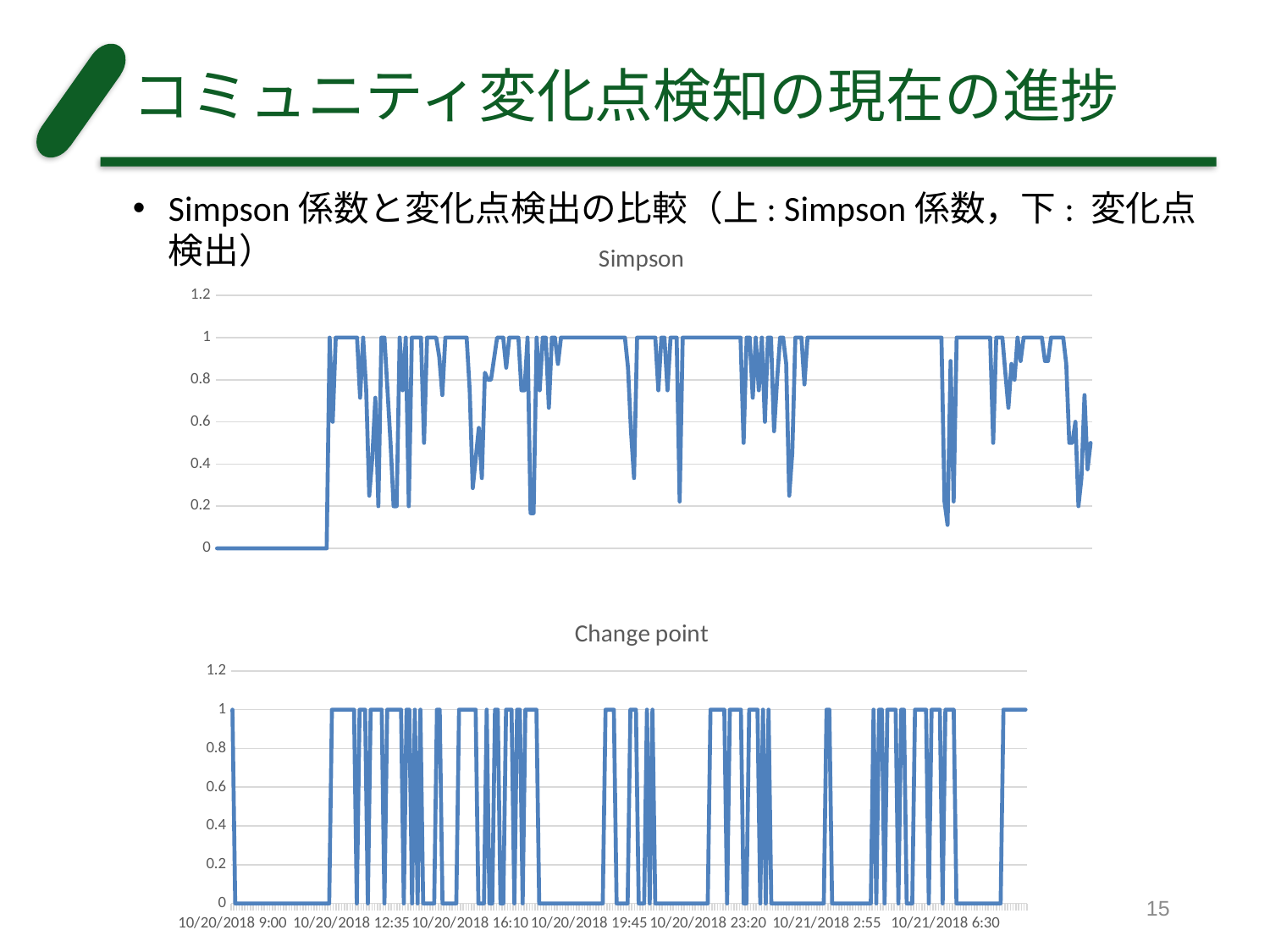

# コミュニティ変化点検知の現在の進捗
Simpson係数と変化点検出の比較（上: Simpson係数，下: 変化点検出）

### Chart: Simpson

| Category |  |
|---|---|
| 43393.375 | 0.0 |
| 43393.378472222219 | 0.0 |
| 43393.381944444445 | 0.0 |
| 43393.385416666664 | 0.0 |
| 43393.388888888891 | 0.0 |
| 43393.392361111109 | 0.0 |
| 43393.395833333336 | 0.0 |
| 43393.399305555555 | 0.0 |
| 43393.402777777781 | 0.0 |
| 43393.40625 | 0.0 |
| 43393.409722222219 | 0.0 |
| 43393.413194444445 | 0.0 |
| 43393.416666666664 | 0.0 |
| 43393.420138888891 | 0.0 |
| 43393.423611111109 | 0.0 |
| 43393.427083333336 | 0.0 |
| 43393.430555555555 | 0.0 |
| 43393.434027777781 | 0.0 |
| 43393.4375 | 0.0 |
| 43393.440972222219 | 0.0 |
| 43393.444444444445 | 0.0 |
| 43393.447916666664 | 0.0 |
| 43393.451388888891 | 0.0 |
| 43393.454861111109 | 0.0 |
| 43393.458333333336 | 0.0 |
| 43393.461805555555 | 0.0 |
| 43393.465277777781 | 0.0 |
| 43393.46875 | 0.0 |
| 43393.472222222219 | 0.0 |
| 43393.475694444445 | 0.0 |
| 43393.479166666664 | 0.0 |
| 43393.482638888891 | 0.0 |
| 43393.486111111109 | 0.0 |
| 43393.489583333336 | 0.0 |
| 43393.493055555555 | 0.0 |
| 43393.496527777781 | 0.0 |
| 43393.5 | 0.0 |
| 43393.503472222219 | 1.0 |
| 43393.506944444445 | 0.6 |
| 43393.510416666664 | 1.0 |
| 43393.513888888891 | 1.0 |
| 43393.517361111109 | 1.0 |
| 43393.520833333336 | 1.0 |
| 43393.524305555555 | 1.0 |
| 43393.527777777781 | 1.0 |
| 43393.53125 | 1.0 |
| 43393.534722222219 | 1.0 |
| 43393.538194444445 | 0.714285714285714 |
| 43393.541666666664 | 1.0 |
| 43393.545138888891 | 0.75 |
| 43393.548611111109 | 0.25 |
| 43393.552083333336 | 0.428571428571428 |
| 43393.555555555555 | 0.714285714285714 |
| 43393.559027777781 | 0.2 |
| 43393.5625 | 1.0 |
| 43393.565972222219 | 1.0 |
| 43393.569444444445 | 0.75 |
| 43393.572916666664 | 0.5 |
| 43393.576388888891 | 0.2 |
| 43393.579861111109 | 0.2 |
| 43393.583333333336 | 1.0 |
| 43393.586805555555 | 0.75 |
| 43393.590277777781 | 1.0 |
| 43393.59375 | 0.2 |
| 43393.597222222219 | 1.0 |
| 43393.600694444445 | 1.0 |
| 43393.604166666664 | 1.0 |
| 43393.607638888891 | 1.0 |
| 43393.611111111109 | 0.5 |
| 43393.614583333336 | 1.0 |
| 43393.618055555555 | 1.0 |
| 43393.621527777781 | 1.0 |
| 43393.625 | 1.0 |
| 43393.628472222219 | 0.909090909090909 |
| 43393.631944444445 | 0.727272727272727 |
| 43393.635416666664 | 1.0 |
| 43393.638888888891 | 1.0 |
| 43393.642361111109 | 1.0 |
| 43393.645833333336 | 1.0 |
| 43393.649305555555 | 1.0 |
| 43393.652777777781 | 1.0 |
| 43393.65625 | 1.0 |
| 43393.659722222219 | 1.0 |
| 43393.663194444445 | 0.75 |
| 43393.666666666664 | 0.285714285714285 |
| 43393.670138888891 | 0.428571428571428 |
| 43393.673611111109 | 0.571428571428571 |
| 43393.677083333336 | 0.333333333333333 |
| 43393.680555555555 | 0.833333333333333 |
| 43393.684027777781 | 0.8 |
| 43393.6875 | 0.8 |
| 43393.690972222219 | 0.9 |
| 43393.694444444445 | 1.0 |
| 43393.697916666664 | 1.0 |
| 43393.701388888891 | 1.0 |
| 43393.704861111109 | 0.857142857142857 |
| 43393.708333333336 | 1.0 |
| 43393.711805555555 | 1.0 |
| 43393.715277777781 | 1.0 |
| 43393.71875 | 1.0 |
| 43393.722222222219 | 0.75 |
| 43393.725694444445 | 0.75 |
| 43393.729166666664 | 1.0 |
| 43393.732638888891 | 0.166666666666666 |
| 43393.736111111109 | 0.166666666666666 |
| 43393.739583333336 | 1.0 |
| 43393.743055555555 | 0.75 |
| 43393.746527777781 | 1.0 |
| 43393.75 | 1.0 |
| 43393.753472222219 | 0.666666666666666 |
| 43393.756944444445 | 1.0 |
| 43393.760416666664 | 1.0 |
| 43393.763888888891 | 0.875 |
| 43393.767361111109 | 1.0 |
| 43393.770833333336 | 1.0 |
| 43393.774305555555 | 1.0 |
| 43393.777777777781 | 1.0 |
| 43393.78125 | 1.0 |
| 43393.784722222219 | 1.0 |
| 43393.788194444445 | 1.0 |
| 43393.791666666664 | 1.0 |
| 43393.795138888891 | 1.0 |
| 43393.798611111109 | 1.0 |
| 43393.802083333336 | 1.0 |
| 43393.805555555555 | 1.0 |
| 43393.809027777781 | 1.0 |
| 43393.8125 | 1.0 |
| 43393.815972222219 | 1.0 |
| 43393.819444444445 | 1.0 |
| 43393.822916666664 | 1.0 |
| 43393.826388888891 | 1.0 |
| 43393.829861111109 | 1.0 |
| 43393.833333333336 | 1.0 |
| 43393.836805555555 | 1.0 |
| 43393.840277777781 | 1.0 |
| 43393.84375 | 0.857142857142857 |
| 43393.847222222219 | 0.555555555555555 |
| 43393.850694444445 | 0.333333333333333 |
| 43393.854166666664 | 1.0 |
| 43393.857638888891 | 1.0 |
| 43393.861111111109 | 1.0 |
| 43393.864583333336 | 1.0 |
| 43393.868055555555 | 1.0 |
| 43393.871527777781 | 1.0 |
| 43393.875 | 1.0 |
| 43393.878472222219 | 0.75 |
| 43393.881944444445 | 1.0 |
| 43393.885416666664 | 1.0 |
| 43393.888888888891 | 0.75 |
| 43393.892361111109 | 1.0 |
| 43393.895833333336 | 1.0 |
| 43393.899305555555 | 1.0 |
| 43393.902777777781 | 0.222222222222222 |
| 43393.90625 | 1.0 |
| 43393.909722222219 | 1.0 |
| 43393.913194444445 | 1.0 |
| 43393.916666666664 | 1.0 |
| 43393.920138888891 | 1.0 |
| 43393.923611111109 | 1.0 |
| 43393.927083333336 | 1.0 |
| 43393.930555555555 | 1.0 |
| 43393.934027777781 | 1.0 |
| 43393.9375 | 1.0 |
| 43393.940972222219 | 1.0 |
| 43393.944444444445 | 1.0 |
| 43393.947916666664 | 1.0 |
| 43393.951388888891 | 1.0 |
| 43393.954861111109 | 1.0 |
| 43393.958333333336 | 1.0 |
| 43393.961805555555 | 1.0 |
| 43393.965277777781 | 1.0 |
| 43393.96875 | 1.0 |
| 43393.972222222219 | 1.0 |
| 43393.975694444445 | 0.5 |
| 43393.979166666664 | 1.0 |
| 43393.982638888891 | 1.0 |
| 43393.986111111109 | 0.714285714285714 |
| 43393.989583333336 | 1.0 |
| 43393.993055555555 | 0.75 |
| 43393.996527777781 | 1.0 |
| 43394 | 0.6 |
| 43394.003472222219 | 1.0 |
| 43394.006944444445 | 1.0 |
| 43394.010416666664 | 0.555555555555555 |
| 43394.013888888891 | 0.8 |
| 43394.017361111109 | 1.0 |
| 43394.020833333336 | 1.0 |
| 43394.024305555555 | 0.875 |
| 43394.027777777781 | 0.25 |
| 43394.03125 | 0.454545454545454 |
| 43394.034722222219 | 1.0 |
| 43394.038194444445 | 1.0 |
| 43394.041666666664 | 1.0 |
| 43394.045138888891 | 0.777777777777777 |
| 43394.048611111109 | 1.0 |
| 43394.052083333336 | 1.0 |
| 43394.055555555555 | 1.0 |
| 43394.059027777781 | 1.0 |
| 43394.0625 | 1.0 |
| 43394.065972222219 | 1.0 |
| 43394.069444444445 | 1.0 |
| 43394.072916666664 | 1.0 |
| 43394.076388888891 | 1.0 |
| 43394.079861111109 | 1.0 |
| 43394.083333333336 | 1.0 |
| 43394.086805555555 | 1.0 |
| 43394.090277777781 | 1.0 |
| 43394.09375 | 1.0 |
| 43394.097222222219 | 1.0 |
| 43394.100694444445 | 1.0 |
| 43394.104166666664 | 1.0 |
| 43394.107638888891 | 1.0 |
| 43394.111111111109 | 1.0 |
| 43394.114583333336 | 1.0 |
| 43394.118055555555 | 1.0 |
| 43394.121527777781 | 1.0 |
| 43394.125 | 1.0 |
| 43394.128472222219 | 1.0 |
| 43394.131944444445 | 1.0 |
| 43394.135416666664 | 1.0 |
| 43394.138888888891 | 1.0 |
| 43394.142361111109 | 1.0 |
| 43394.145833333336 | 1.0 |
| 43394.149305555555 | 1.0 |
| 43394.152777777781 | 1.0 |
| 43394.15625 | 1.0 |
| 43394.159722222219 | 1.0 |
| 43394.163194444445 | 1.0 |
| 43394.166666666664 | 1.0 |
| 43394.170138888891 | 1.0 |
| 43394.173611111109 | 1.0 |
| 43394.177083333336 | 1.0 |
| 43394.180555555555 | 1.0 |
| 43394.184027777781 | 1.0 |
| 43394.1875 | 1.0 |
| 43394.190972222219 | 1.0 |
| 43394.194444444445 | 1.0 |
| 43394.197916666664 | 1.0 |
| 43394.201388888891 | 1.0 |
| 43394.204861111109 | 0.222222222222222 |
| 43394.208333333336 | 0.111111111111111 |
| 43394.211805555555 | 0.888888888888888 |
| 43394.215277777781 | 0.222222222222222 |
| 43394.21875 | 1.0 |
| 43394.222222222219 | 1.0 |
| 43394.225694444445 | 1.0 |
| 43394.229166666664 | 1.0 |
| 43394.232638888891 | 1.0 |
| 43394.236111111109 | 1.0 |
| 43394.239583333336 | 1.0 |
| 43394.243055555555 | 1.0 |
| 43394.246527777781 | 1.0 |
| 43394.25 | 1.0 |
| 43394.253472222219 | 1.0 |
| 43394.256944444445 | 1.0 |
| 43394.260416666664 | 0.5 |
| 43394.263888888891 | 1.0 |
| 43394.267361111109 | 1.0 |
| 43394.270833333336 | 1.0 |
| 43394.274305555555 | 0.833333333333333 |
| 43394.277777777781 | 0.666666666666666 |
| 43394.28125 | 0.875 |
| 43394.284722222219 | 0.8 |
| 43394.288194444445 | 1.0 |
| 43394.291666666664 | 0.888888888888888 |
| 43394.295138888891 | 1.0 |
| 43394.298611111109 | 1.0 |
| 43394.302083333336 | 1.0 |
| 43394.305555555555 | 1.0 |
| 43394.309027777781 | 1.0 |
| 43394.3125 | 1.0 |
| 43394.315972222219 | 1.0 |
| 43394.319444444445 | 0.888888888888888 |
| 43394.322916666664 | 0.888888888888888 |
| 43394.326388888891 | 1.0 |
| 43394.329861111109 | 1.0 |
| 43394.333333333336 | 1.0 |
| 43394.336805555555 | 1.0 |
| 43394.340277777781 | 1.0 |
| 43394.34375 | 0.875 |
| 43394.347222222219 | 0.5 |
| 43394.350694444445 | 0.5 |
| 43394.354166666664 | 0.6 |
| 43394.357638888891 | 0.2 |
| 43394.361111111109 | 0.333333333333333 |
| 43394.364583333336 | 0.727272727272727 |
| 43394.368055555555 | 0.375 |
| 43394.371527777781 | 0.5 |

### Chart: Change point

| Category |  |
|---|---|
| 43393.375 | 1.0 |
| 43393.378472222219 | 0.0 |
| 43393.381944444445 | 0.0 |
| 43393.385416666664 | 0.0 |
| 43393.388888888891 | 0.0 |
| 43393.392361111109 | 0.0 |
| 43393.395833333336 | 0.0 |
| 43393.399305555555 | 0.0 |
| 43393.402777777781 | 0.0 |
| 43393.40625 | 0.0 |
| 43393.409722222219 | 0.0 |
| 43393.413194444445 | 0.0 |
| 43393.416666666664 | 0.0 |
| 43393.420138888891 | 0.0 |
| 43393.423611111109 | 0.0 |
| 43393.427083333336 | 0.0 |
| 43393.430555555555 | 0.0 |
| 43393.434027777781 | 0.0 |
| 43393.4375 | 0.0 |
| 43393.440972222219 | 0.0 |
| 43393.444444444445 | 0.0 |
| 43393.447916666664 | 0.0 |
| 43393.451388888891 | 0.0 |
| 43393.454861111109 | 0.0 |
| 43393.458333333336 | 0.0 |
| 43393.461805555555 | 0.0 |
| 43393.465277777781 | 0.0 |
| 43393.46875 | 0.0 |
| 43393.472222222219 | 0.0 |
| 43393.475694444445 | 0.0 |
| 43393.479166666664 | 0.0 |
| 43393.482638888891 | 0.0 |
| 43393.486111111109 | 0.0 |
| 43393.489583333336 | 0.0 |
| 43393.493055555555 | 0.0 |
| 43393.496527777781 | 0.0 |
| 43393.5 | 1.0 |
| 43393.503472222219 | 1.0 |
| 43393.506944444445 | 1.0 |
| 43393.510416666664 | 1.0 |
| 43393.513888888891 | 1.0 |
| 43393.517361111109 | 1.0 |
| 43393.520833333336 | 1.0 |
| 43393.524305555555 | 1.0 |
| 43393.527777777781 | 1.0 |
| 43393.53125 | 0.0 |
| 43393.534722222219 | 1.0 |
| 43393.538194444445 | 1.0 |
| 43393.541666666664 | 1.0 |
| 43393.545138888891 | 0.0 |
| 43393.548611111109 | 1.0 |
| 43393.552083333336 | 1.0 |
| 43393.555555555555 | 1.0 |
| 43393.559027777781 | 1.0 |
| 43393.5625 | 1.0 |
| 43393.565972222219 | 0.0 |
| 43393.569444444445 | 1.0 |
| 43393.572916666664 | 1.0 |
| 43393.576388888891 | 1.0 |
| 43393.579861111109 | 1.0 |
| 43393.583333333336 | 1.0 |
| 43393.586805555555 | 1.0 |
| 43393.590277777781 | 0.0 |
| 43393.59375 | 1.0 |
| 43393.597222222219 | 1.0 |
| 43393.600694444445 | 0.0 |
| 43393.604166666664 | 1.0 |
| 43393.607638888891 | 0.0 |
| 43393.611111111109 | 1.0 |
| 43393.614583333336 | 0.0 |
| 43393.618055555555 | 0.0 |
| 43393.621527777781 | 0.0 |
| 43393.625 | 0.0 |
| 43393.628472222219 | 0.0 |
| 43393.631944444445 | 1.0 |
| 43393.635416666664 | 1.0 |
| 43393.638888888891 | 0.0 |
| 43393.642361111109 | 0.0 |
| 43393.645833333336 | 0.0 |
| 43393.649305555555 | 0.0 |
| 43393.652777777781 | 0.0 |
| 43393.65625 | 0.0 |
| 43393.659722222219 | 1.0 |
| 43393.663194444445 | 1.0 |
| 43393.666666666664 | 1.0 |
| 43393.670138888891 | 1.0 |
| 43393.673611111109 | 1.0 |
| 43393.677083333336 | 1.0 |
| 43393.680555555555 | 1.0 |
| 43393.684027777781 | 0.0 |
| 43393.6875 | 0.0 |
| 43393.690972222219 | 0.0 |
| 43393.694444444445 | 1.0 |
| 43393.697916666664 | 0.0 |
| 43393.701388888891 | 0.0 |
| 43393.704861111109 | 1.0 |
| 43393.708333333336 | 1.0 |
| 43393.711805555555 | 0.0 |
| 43393.715277777781 | 0.0 |
| 43393.71875 | 1.0 |
| 43393.722222222219 | 1.0 |
| 43393.725694444445 | 1.0 |
| 43393.729166666664 | 0.0 |
| 43393.732638888891 | 1.0 |
| 43393.736111111109 | 1.0 |
| 43393.739583333336 | 0.0 |
| 43393.743055555555 | 1.0 |
| 43393.746527777781 | 1.0 |
| 43393.75 | 1.0 |
| 43393.753472222219 | 1.0 |
| 43393.756944444445 | 1.0 |
| 43393.760416666664 | 0.0 |
| 43393.763888888891 | 0.0 |
| 43393.767361111109 | 0.0 |
| 43393.770833333336 | 0.0 |
| 43393.774305555555 | 0.0 |
| 43393.777777777781 | 0.0 |
| 43393.78125 | 0.0 |
| 43393.784722222219 | 0.0 |
| 43393.788194444445 | 0.0 |
| 43393.791666666664 | 0.0 |
| 43393.795138888891 | 0.0 |
| 43393.798611111109 | 0.0 |
| 43393.802083333336 | 0.0 |
| 43393.805555555555 | 0.0 |
| 43393.809027777781 | 0.0 |
| 43393.8125 | 0.0 |
| 43393.815972222219 | 0.0 |
| 43393.819444444445 | 0.0 |
| 43393.822916666664 | 0.0 |
| 43393.826388888891 | 0.0 |
| 43393.829861111109 | 0.0 |
| 43393.833333333336 | 0.0 |
| 43393.836805555555 | 0.0 |
| 43393.840277777781 | 0.0 |
| 43393.84375 | 1.0 |
| 43393.847222222219 | 1.0 |
| 43393.850694444445 | 1.0 |
| 43393.854166666664 | 1.0 |
| 43393.857638888891 | 0.0 |
| 43393.861111111109 | 0.0 |
| 43393.864583333336 | 0.0 |
| 43393.868055555555 | 0.0 |
| 43393.871527777781 | 0.0 |
| 43393.875 | 1.0 |
| 43393.878472222219 | 1.0 |
| 43393.881944444445 | 1.0 |
| 43393.885416666664 | 0.0 |
| 43393.888888888891 | 0.0 |
| 43393.892361111109 | 0.0 |
| 43393.895833333336 | 1.0 |
| 43393.899305555555 | 0.0 |
| 43393.902777777781 | 1.0 |
| 43393.90625 | 0.0 |
| 43393.909722222219 | 0.0 |
| 43393.913194444445 | 0.0 |
| 43393.916666666664 | 0.0 |
| 43393.920138888891 | 0.0 |
| 43393.923611111109 | 0.0 |
| 43393.927083333336 | 0.0 |
| 43393.930555555555 | 0.0 |
| 43393.934027777781 | 0.0 |
| 43393.9375 | 0.0 |
| 43393.940972222219 | 0.0 |
| 43393.944444444445 | 0.0 |
| 43393.947916666664 | 0.0 |
| 43393.951388888891 | 0.0 |
| 43393.954861111109 | 0.0 |
| 43393.958333333336 | 0.0 |
| 43393.961805555555 | 0.0 |
| 43393.965277777781 | 0.0 |
| 43393.96875 | 0.0 |
| 43393.972222222219 | 0.0 |
| 43393.975694444445 | 1.0 |
| 43393.979166666664 | 1.0 |
| 43393.982638888891 | 1.0 |
| 43393.986111111109 | 1.0 |
| 43393.989583333336 | 1.0 |
| 43393.993055555555 | 1.0 |
| 43393.996527777781 | 0.0 |
| 43394 | 1.0 |
| 43394.003472222219 | 1.0 |
| 43394.006944444445 | 1.0 |
| 43394.010416666664 | 1.0 |
| 43394.013888888891 | 1.0 |
| 43394.017361111109 | 0.0 |
| 43394.020833333336 | 0.0 |
| 43394.024305555555 | 1.0 |
| 43394.027777777781 | 1.0 |
| 43394.03125 | 1.0 |
| 43394.034722222219 | 1.0 |
| 43394.038194444445 | 0.0 |
| 43394.041666666664 | 1.0 |
| 43394.045138888891 | 0.0 |
| 43394.048611111109 | 1.0 |
| 43394.052083333336 | 0.0 |
| 43394.055555555555 | 0.0 |
| 43394.059027777781 | 0.0 |
| 43394.0625 | 0.0 |
| 43394.065972222219 | 0.0 |
| 43394.069444444445 | 0.0 |
| 43394.072916666664 | 0.0 |
| 43394.076388888891 | 0.0 |
| 43394.079861111109 | 0.0 |
| 43394.083333333336 | 0.0 |
| 43394.086805555555 | 0.0 |
| 43394.090277777781 | 0.0 |
| 43394.09375 | 0.0 |
| 43394.097222222219 | 0.0 |
| 43394.100694444445 | 0.0 |
| 43394.104166666664 | 0.0 |
| 43394.107638888891 | 0.0 |
| 43394.111111111109 | 0.0 |
| 43394.114583333336 | 0.0 |
| 43394.118055555555 | 0.0 |
| 43394.121527777781 | 1.0 |
| 43394.125 | 1.0 |
| 43394.128472222219 | 0.0 |
| 43394.131944444445 | 0.0 |
| 43394.135416666664 | 0.0 |
| 43394.138888888891 | 0.0 |
| 43394.142361111109 | 0.0 |
| 43394.145833333336 | 0.0 |
| 43394.149305555555 | 0.0 |
| 43394.152777777781 | 0.0 |
| 43394.15625 | 0.0 |
| 43394.159722222219 | 0.0 |
| 43394.163194444445 | 0.0 |
| 43394.166666666664 | 0.0 |
| 43394.170138888891 | 0.0 |
| 43394.173611111109 | 0.0 |
| 43394.177083333336 | 0.0 |
| 43394.180555555555 | 1.0 |
| 43394.184027777781 | 0.0 |
| 43394.1875 | 1.0 |
| 43394.190972222219 | 1.0 |
| 43394.194444444445 | 0.0 |
| 43394.197916666664 | 1.0 |
| 43394.201388888891 | 1.0 |
| 43394.204861111109 | 1.0 |
| 43394.208333333336 | 1.0 |
| 43394.211805555555 | 0.0 |
| 43394.215277777781 | 1.0 |
| 43394.21875 | 1.0 |
| 43394.222222222219 | 0.0 |
| 43394.225694444445 | 0.0 |
| 43394.229166666664 | 0.0 |
| 43394.232638888891 | 1.0 |
| 43394.236111111109 | 1.0 |
| 43394.239583333336 | 1.0 |
| 43394.243055555555 | 1.0 |
| 43394.246527777781 | 1.0 |
| 43394.25 | 0.0 |
| 43394.253472222219 | 1.0 |
| 43394.256944444445 | 1.0 |
| 43394.260416666664 | 1.0 |
| 43394.263888888891 | 1.0 |
| 43394.267361111109 | 0.0 |
| 43394.270833333336 | 1.0 |
| 43394.274305555555 | 1.0 |
| 43394.277777777781 | 1.0 |
| 43394.28125 | 1.0 |
| 43394.284722222219 | 0.0 |
| 43394.288194444445 | 0.0 |
| 43394.291666666664 | 0.0 |
| 43394.295138888891 | 0.0 |
| 43394.298611111109 | 0.0 |
| 43394.302083333336 | 0.0 |
| 43394.305555555555 | 0.0 |
| 43394.309027777781 | 0.0 |
| 43394.3125 | 0.0 |
| 43394.315972222219 | 0.0 |
| 43394.319444444445 | 0.0 |
| 43394.322916666664 | 0.0 |
| 43394.326388888891 | 0.0 |
| 43394.329861111109 | 0.0 |
| 43394.333333333336 | 0.0 |
| 43394.336805555555 | 0.0 |
| 43394.340277777781 | 0.0 |
| 43394.34375 | 1.0 |
| 43394.347222222219 | 1.0 |
| 43394.350694444445 | 1.0 |
| 43394.354166666664 | 1.0 |
| 43394.357638888891 | 1.0 |
| 43394.361111111109 | 1.0 |
| 43394.364583333336 | 1.0 |
| 43394.368055555555 | 1.0 |
| 43394.371527777781 | 1.0 |
15